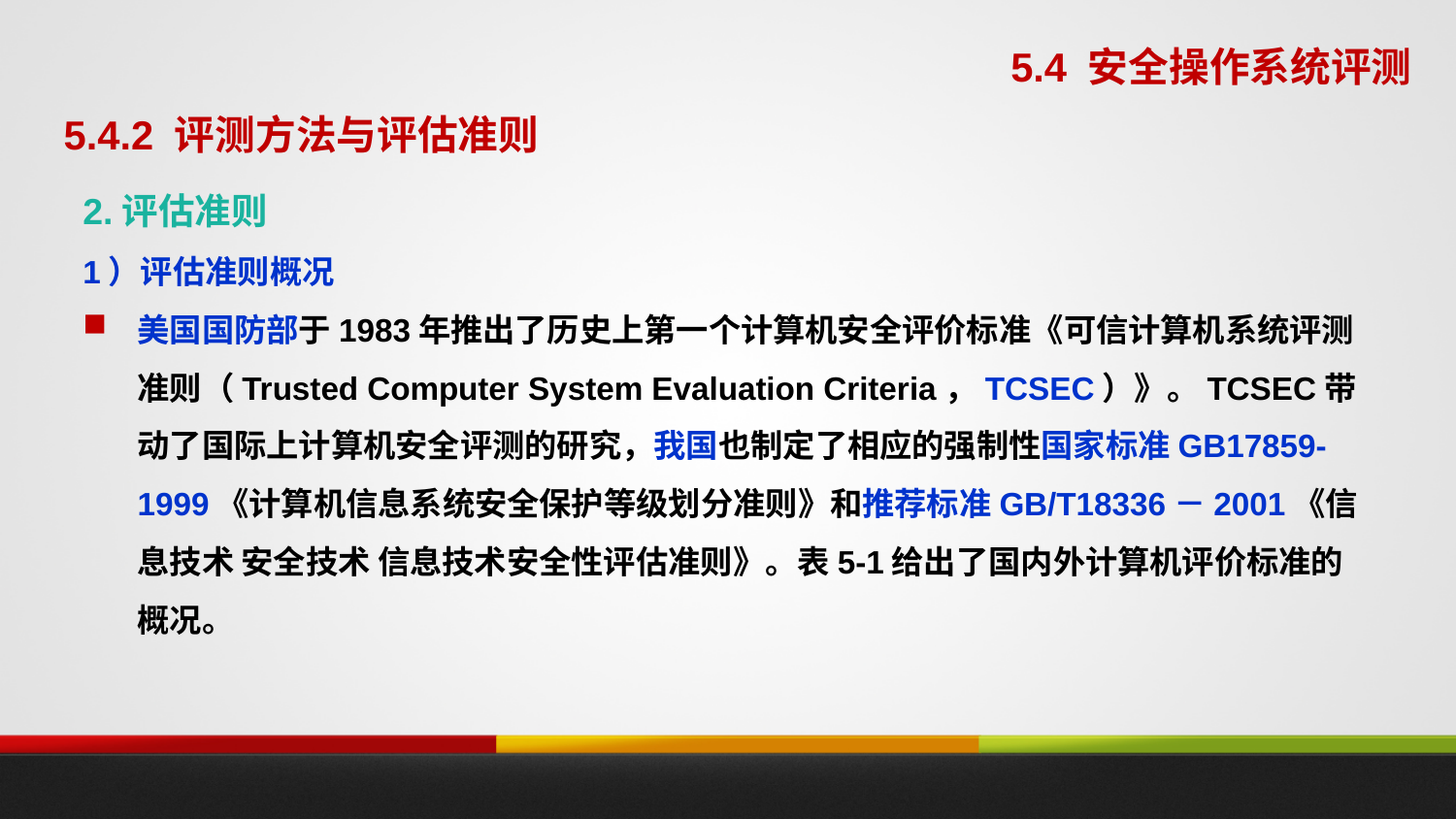

5.4 安全操作系统评测
5.4.2 评测方法与评估准则
2.评估准则
1）评估准则概况
美国国防部于1983年推出了历史上第一个计算机安全评价标准《可信计算机系统评测准则（Trusted Computer System Evaluation Criteria，TCSEC）》。TCSEC带动了国际上计算机安全评测的研究，我国也制定了相应的强制性国家标准GB17859-1999《计算机信息系统安全保护等级划分准则》和推荐标准GB/T18336－2001《信息技术 安全技术 信息技术安全性评估准则》。表5-1给出了国内外计算机评价标准的概况。